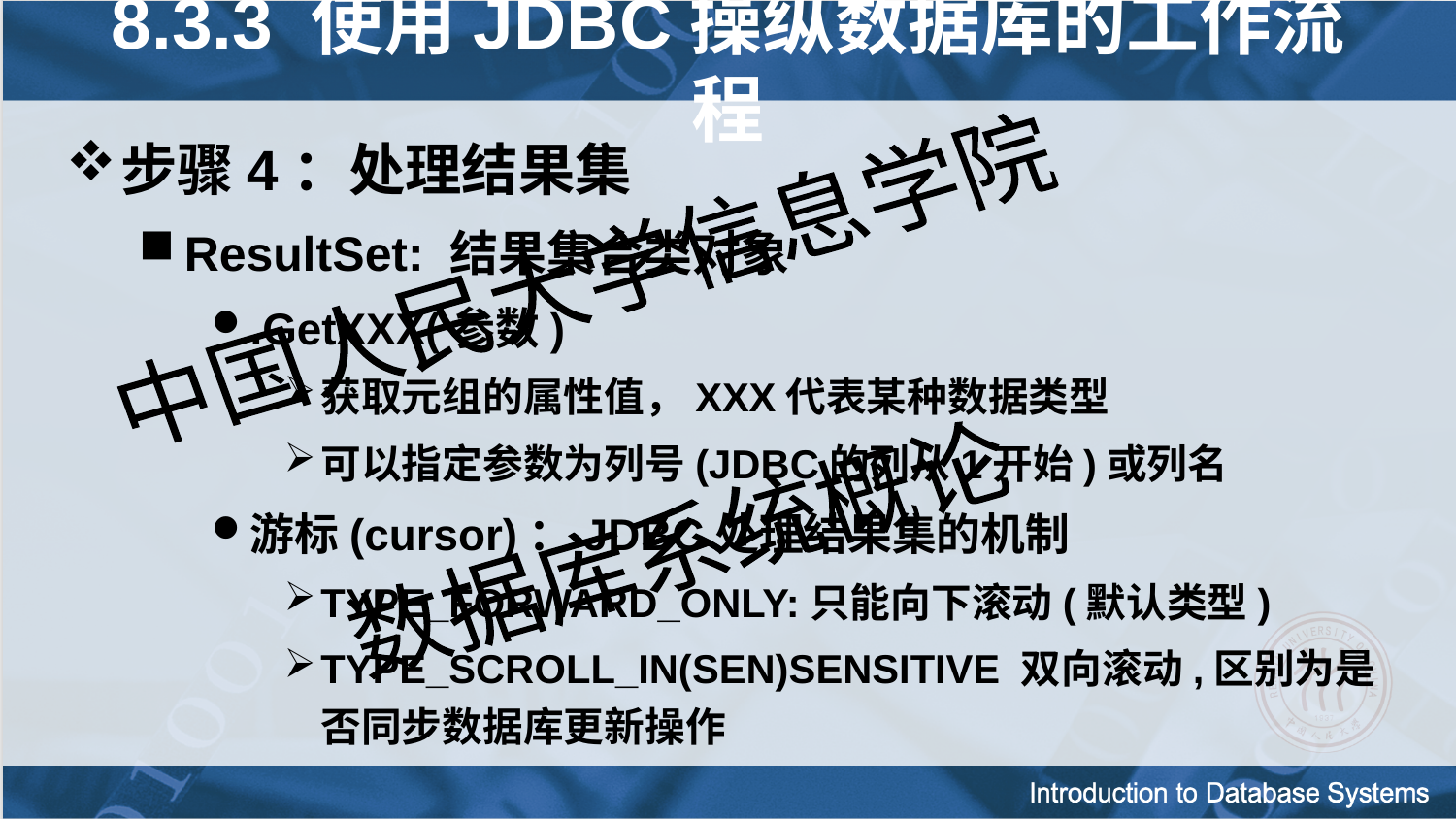

8.3.3 使用JDBC操纵数据库的工作流程
步骤4：处理结果集
ResultSet: 结果集合类对象
.GetXXX(参数)
获取元组的属性值，XXX代表某种数据类型
可以指定参数为列号(JDBC的列从1开始)或列名
游标(cursor)：JDBC处理结果集的机制
TYPE_FORWARD_ONLY:只能向下滚动(默认类型)
TYPE_SCROLL_IN(SEN)SENSITIVE 双向滚动,区别为是否同步数据库更新操作